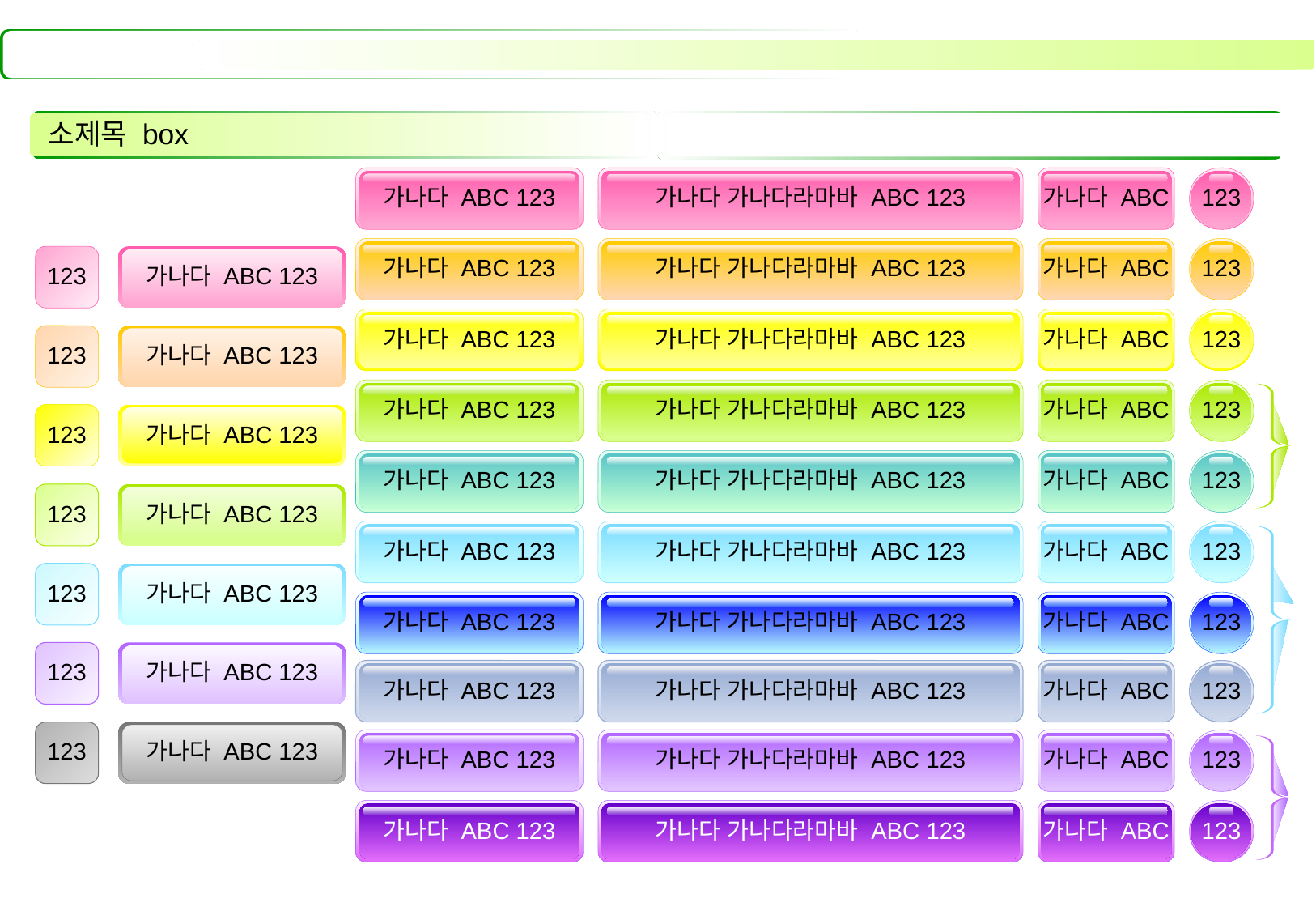

# 소제목 box

가나다 ABC 123

가나다 가나다라마바 ABC 123

가나다 ABC

123

가나다 ABC 123

가나다 가나다라마바 ABC 123

가나다 ABC

123

123

가나다 ABC 123

가나다 ABC 123

가나다 가나다라마바 ABC 123

가나다 ABC

123

123

가나다 ABC 123

가나다 ABC 123

가나다 가나다라마바 ABC 123

가나다 ABC

123

123

가나다 ABC 123

가나다 ABC 123

가나다 가나다라마바 ABC 123

가나다 ABC

123

123

가나다 ABC 123

가나다 ABC 123

가나다 가나다라마바 ABC 123

가나다 ABC

123

123

가나다 ABC 123

가나다 ABC 123

가나다 가나다라마바 ABC 123

가나다 ABC

123

123

가나다 ABC 123

가나다 ABC 123

가나다 가나다라마바 ABC 123

가나다 ABC

123

123

가나다 ABC 123

가나다 ABC 123

가나다 가나다라마바 ABC 123

가나다 ABC

123

가나다 ABC 123

가나다 가나다라마바 ABC 123

가나다 ABC

123